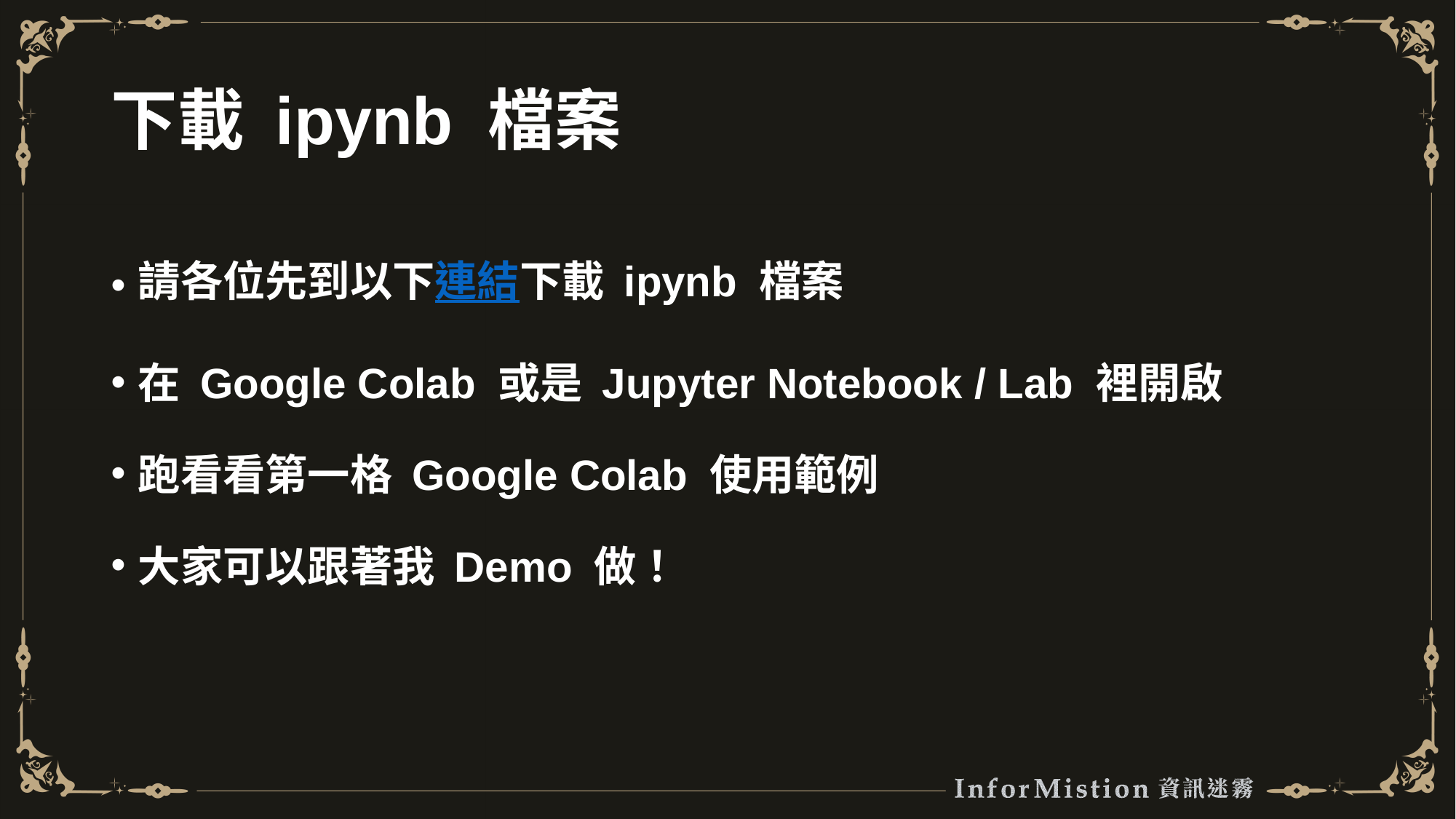

# 下載 ipynb 檔案
請各位先到以下連結下載 ipynb 檔案
在 Google Colab 或是 Jupyter Notebook / Lab 裡開啟
跑看看第一格 Google Colab 使用範例
大家可以跟著我 Demo 做！